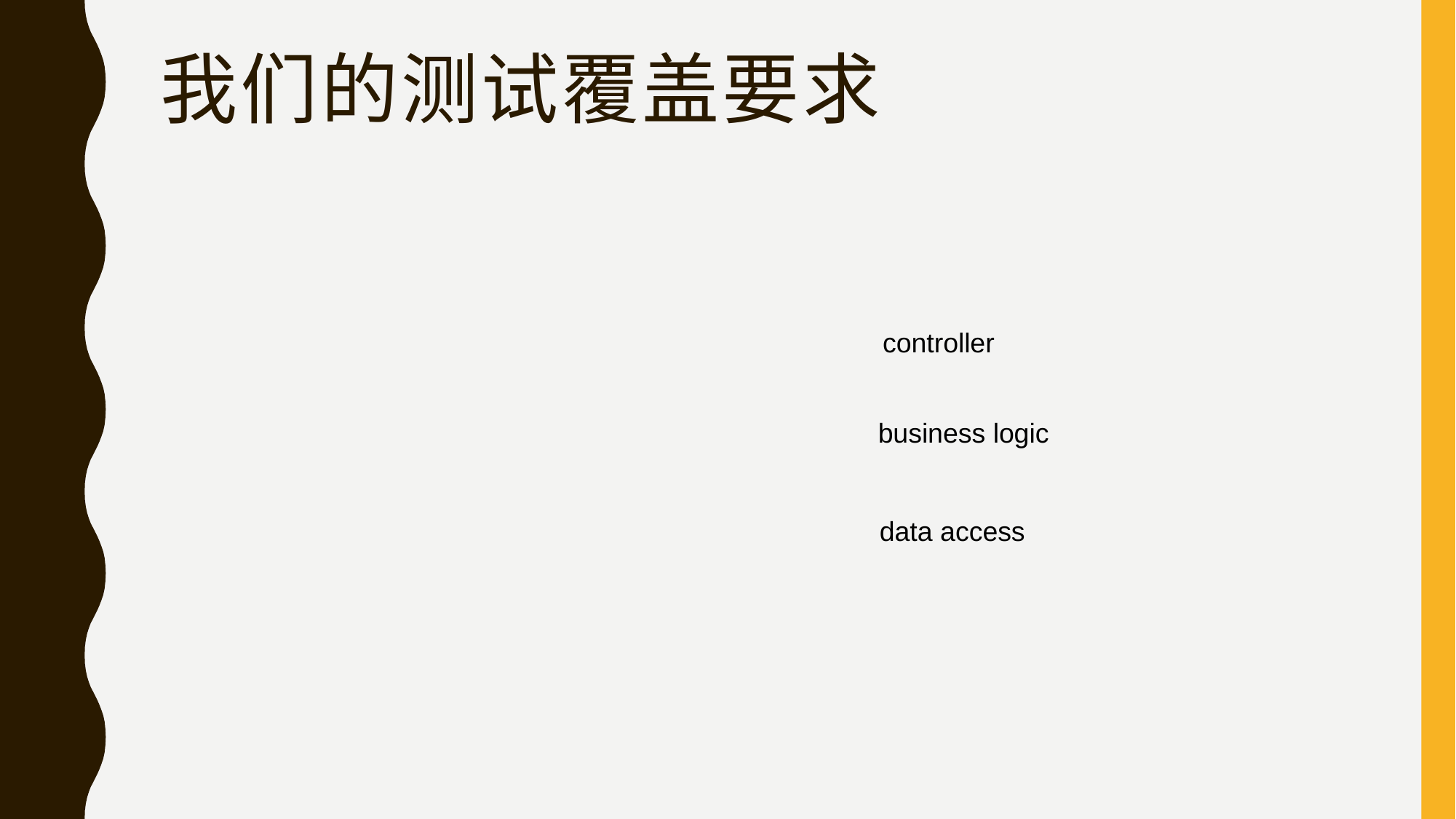

# 我们的测试覆盖要求
controller
business logic
data access